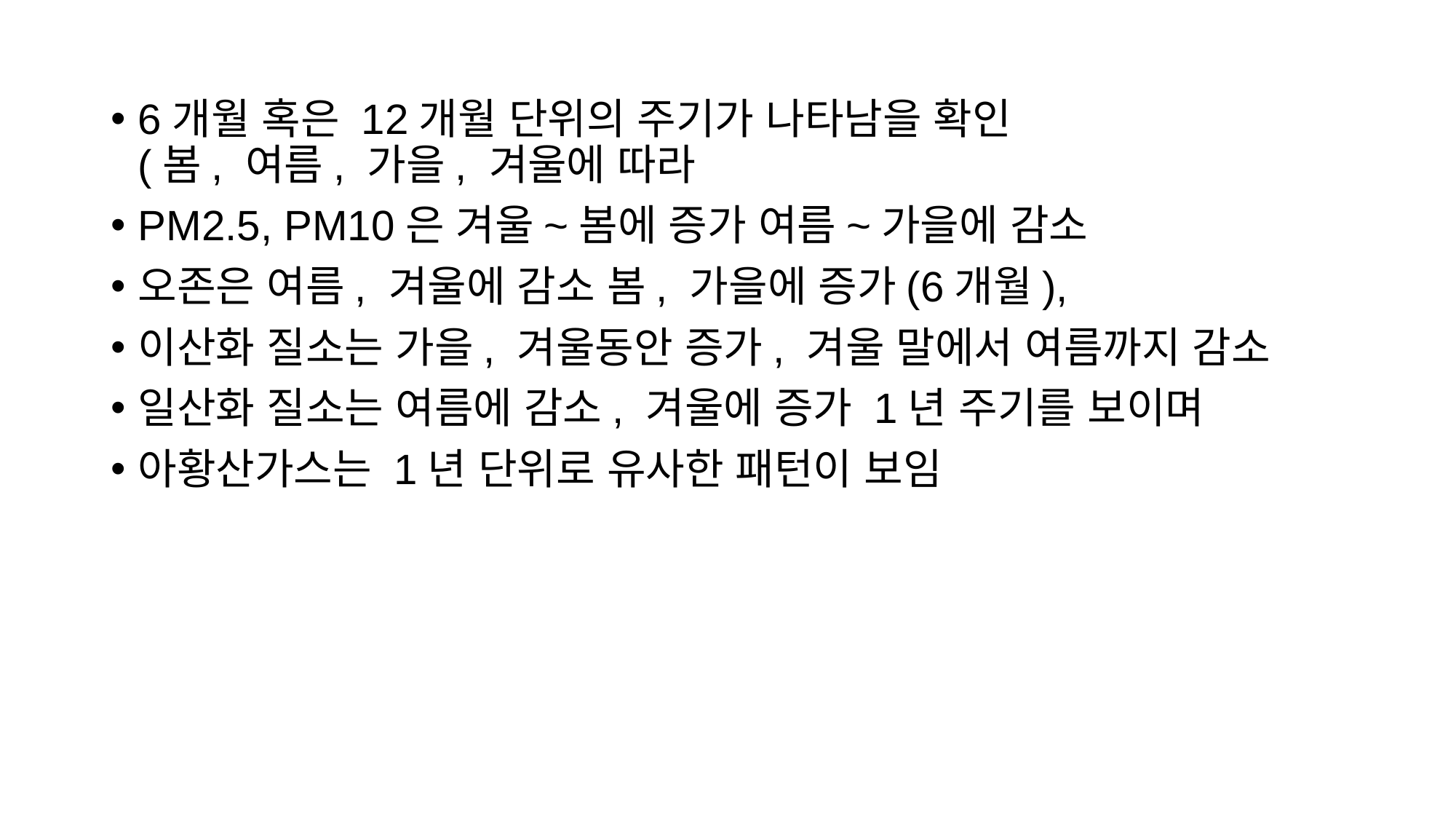

6개월 혹은 12개월 단위의 주기가 나타남을 확인
(봄, 여름, 가을, 겨울에 따라
PM2.5, PM10은 겨울~봄에 증가 여름~가을에 감소
오존은 여름, 겨울에 감소 봄, 가을에 증가(6개월),
이산화 질소는 가을, 겨울동안 증가, 겨울 말에서 여름까지 감소
일산화 질소는 여름에 감소, 겨울에 증가 1년 주기를 보이며
아황산가스는 1년 단위로 유사한 패턴이 보임